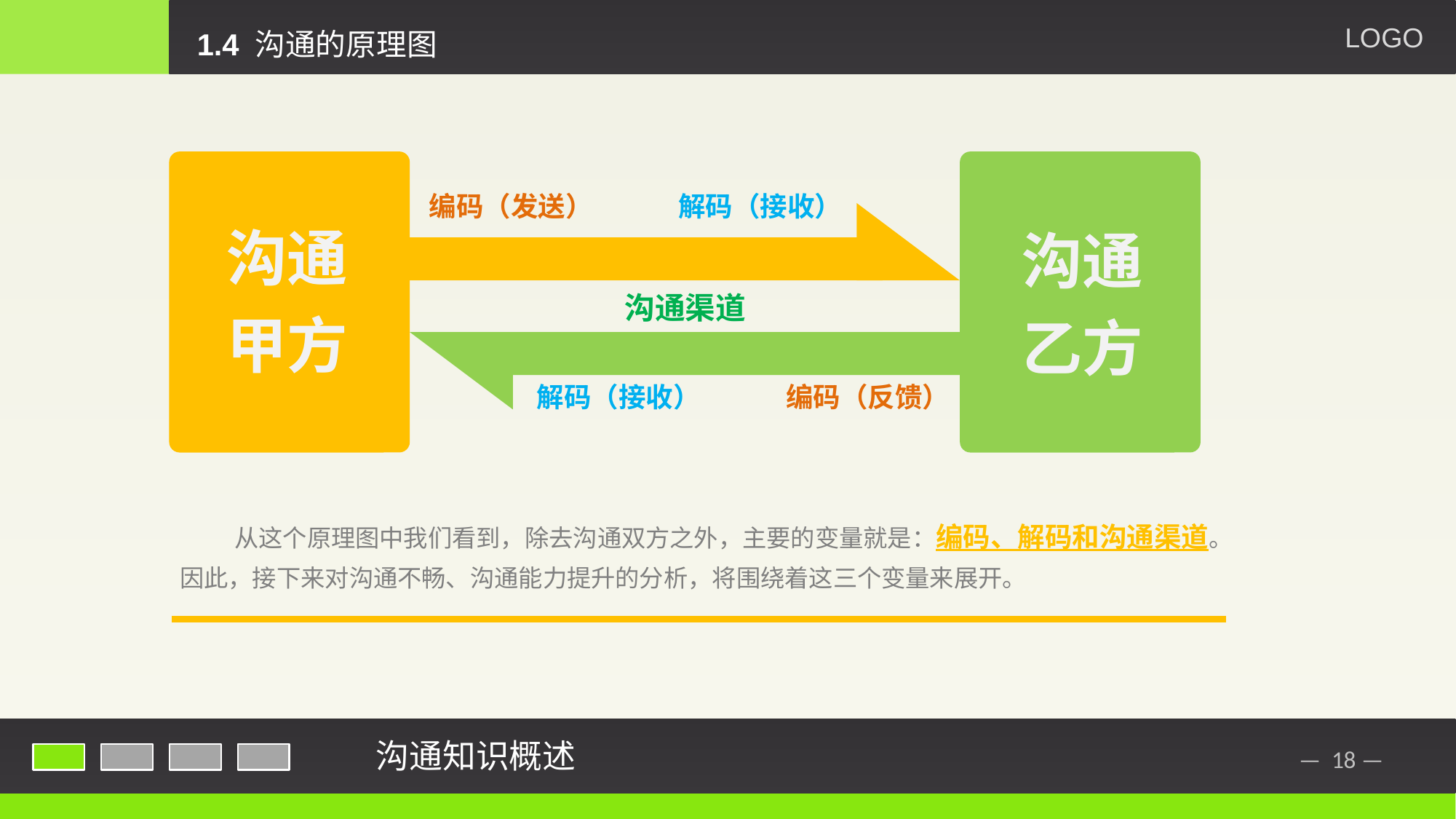

1.4 沟通的原理图

编码（发送）
解码（接收）
沟通
甲方

沟通
乙方

沟通渠道

解码（接收）
编码（反馈）
从这个原理图中我们看到，除去沟通双方之外，主要的变量就是：编码、解码和沟通渠道。因此，接下来对沟通不畅、沟通能力提升的分析，将围绕着这三个变量来展开。